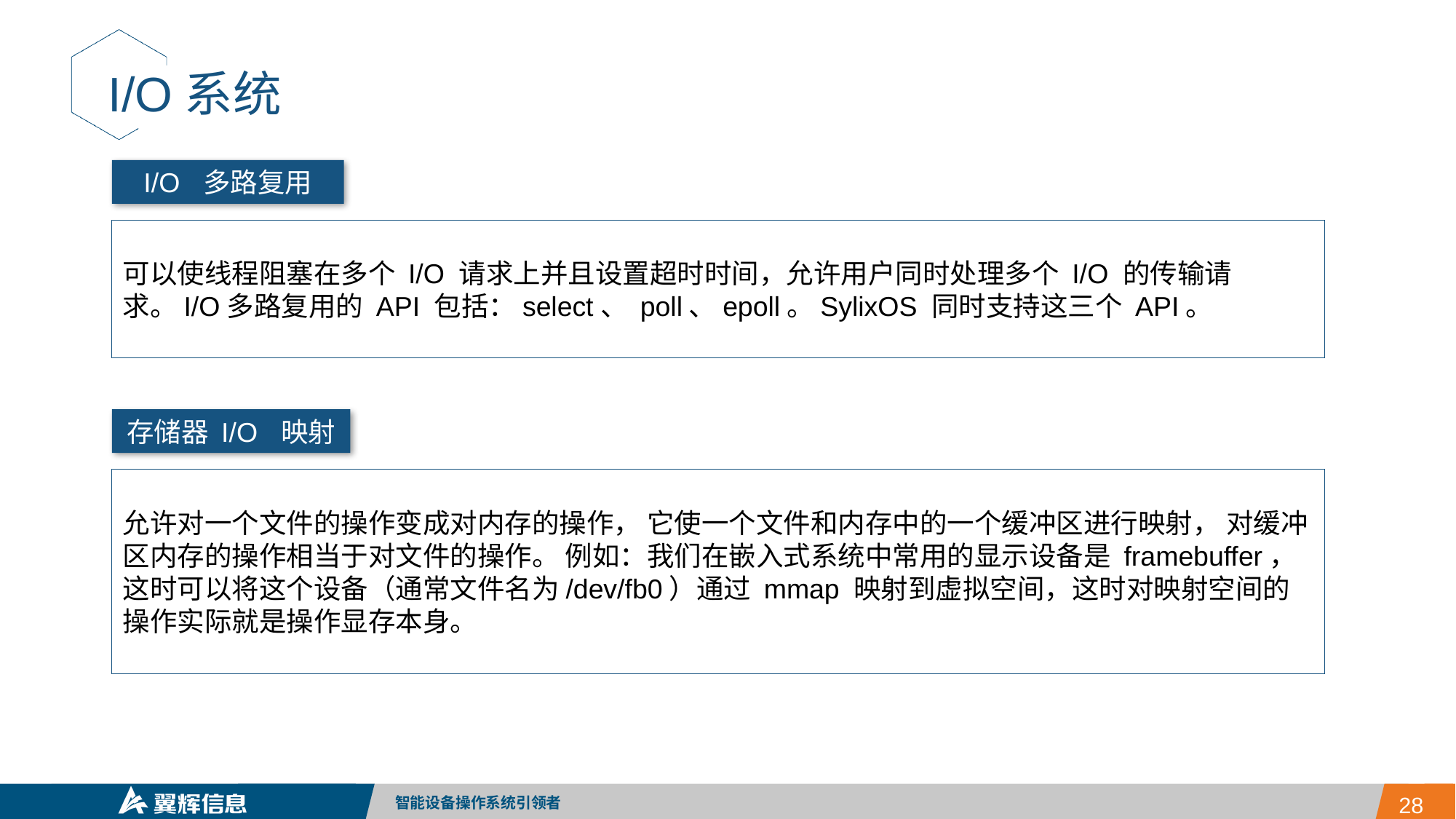

I/O系统
I/O 多路复用
可以使线程阻塞在多个 I/O 请求上并且设置超时时间，允许用户同时处理多个 I/O 的传输请求。I/O多路复用的 API 包括：select、 poll、epoll。SylixOS 同时支持这三个 API。
存储器 I/O 映射
允许对一个文件的操作变成对内存的操作， 它使一个文件和内存中的一个缓冲区进行映射， 对缓冲区内存的操作相当于对文件的操作。 例如：我们在嵌入式系统中常用的显示设备是 framebuffer，这时可以将这个设备（通常文件名为/dev/fb0）通过 mmap 映射到虚拟空间，这时对映射空间的操作实际就是操作显存本身。